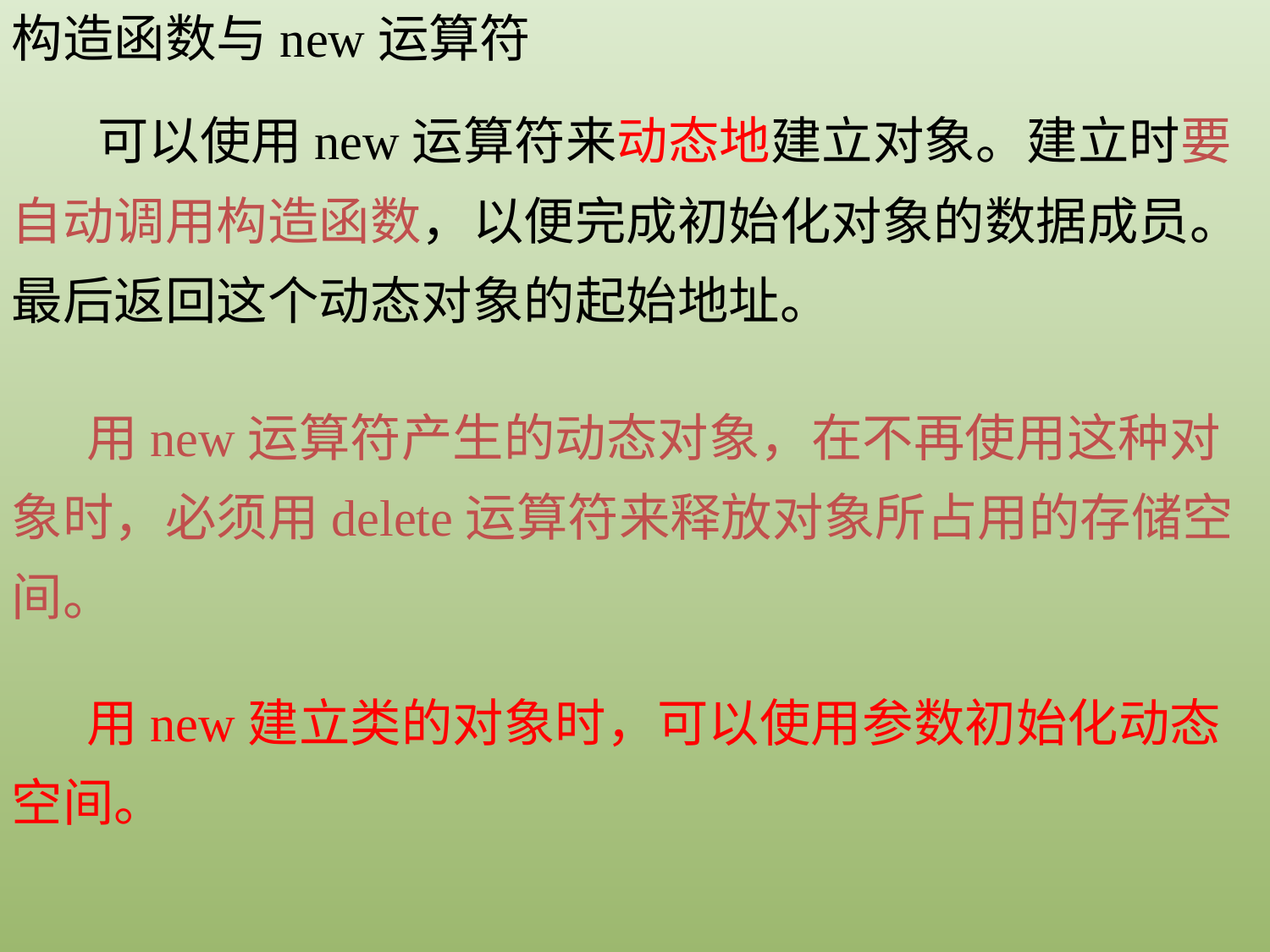

构造函数与new运算符
可以使用new运算符来动态地建立对象。建立时要自动调用构造函数，以便完成初始化对象的数据成员。最后返回这个动态对象的起始地址。
用new运算符产生的动态对象，在不再使用这种对象时，必须用delete运算符来释放对象所占用的存储空间。
用new建立类的对象时，可以使用参数初始化动态空间。
670